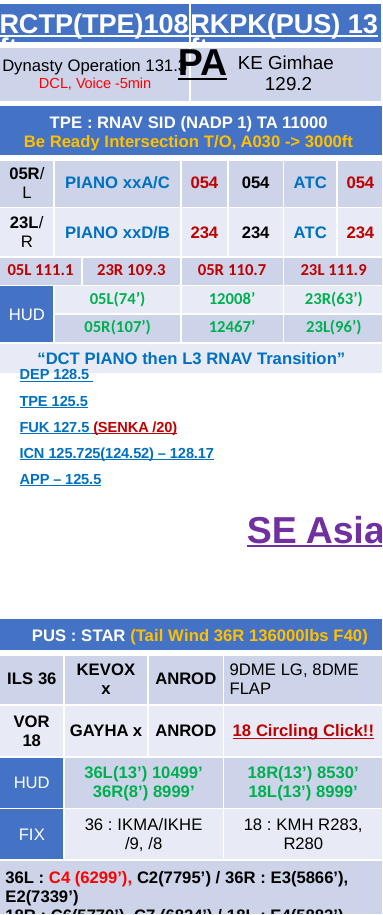

| RCTP(TPE)108ft | RKPK(PUS) 13ft |
| --- | --- |
| Dynasty Operation 131.3 DCL, Voice -5min | KE Gimhae 129.2 |
PA
| TPE : RNAV SID (NADP 1) TA 11000 Be Ready Intersection T/O, A030 -> 3000ft |  |  |  |  |  |  |
| --- | --- | --- | --- | --- | --- | --- |
| 05R/L | PIANO xxA/C |  | 054 | 054 | ATC | 054 |
| 23L/R | PIANO xxD/B |  | 234 | 234 | ATC | 234 |
| 05L 111.1 |  | 23R 109.3 | 05R 110.7 |  | 23L 111.9 | 19 108.9 |
| HUD | 05L(74’) |  | 12008’ |  | 23R(63’) |  |
|  | 05R(107’) |  | 12467’ |  | 23L(96’) |  |
| “DCT PIANO then L3 RNAV Transition” |  |  |  |  |  |  |
DEP 128.5
TPE 125.5
FUK 127.5 (SENKA /20)
ICN 125.725(124.52) – 128.17
APP – 125.5
SE Asia
| PUS : STAR (Tail Wind 36R 136000lbs F40) |  |  |  |
| --- | --- | --- | --- |
| ILS 36 | KEVOX x | ANROD | 9DME LG, 8DME FLAP |
| VOR 18 | GAYHA x | ANROD | 18 Circling Click!! |
| HUD | 36L(13’) 10499’ 36R(8’) 8999’ |  | 18R(13’) 8530’ 18L(13’) 8999’ |
| FIX | 36 : IKMA/IKHE /9, /8 |  | 18 : KMH R283, R280 |
| 36L : C4 (6299’), C2(7795’) / 36R : E3(5866’), E2(7339’) 18R : C6(5770’), C7 (6824’) / 18L : E4(5882’), E5(8792’) |  |  |  |
| Vacate C3,C4 by ATC only. Max Taxi SPD 20KTS C2 HOLD SHORT 가까움(Vacate TaxiSPD) |  |  |  |